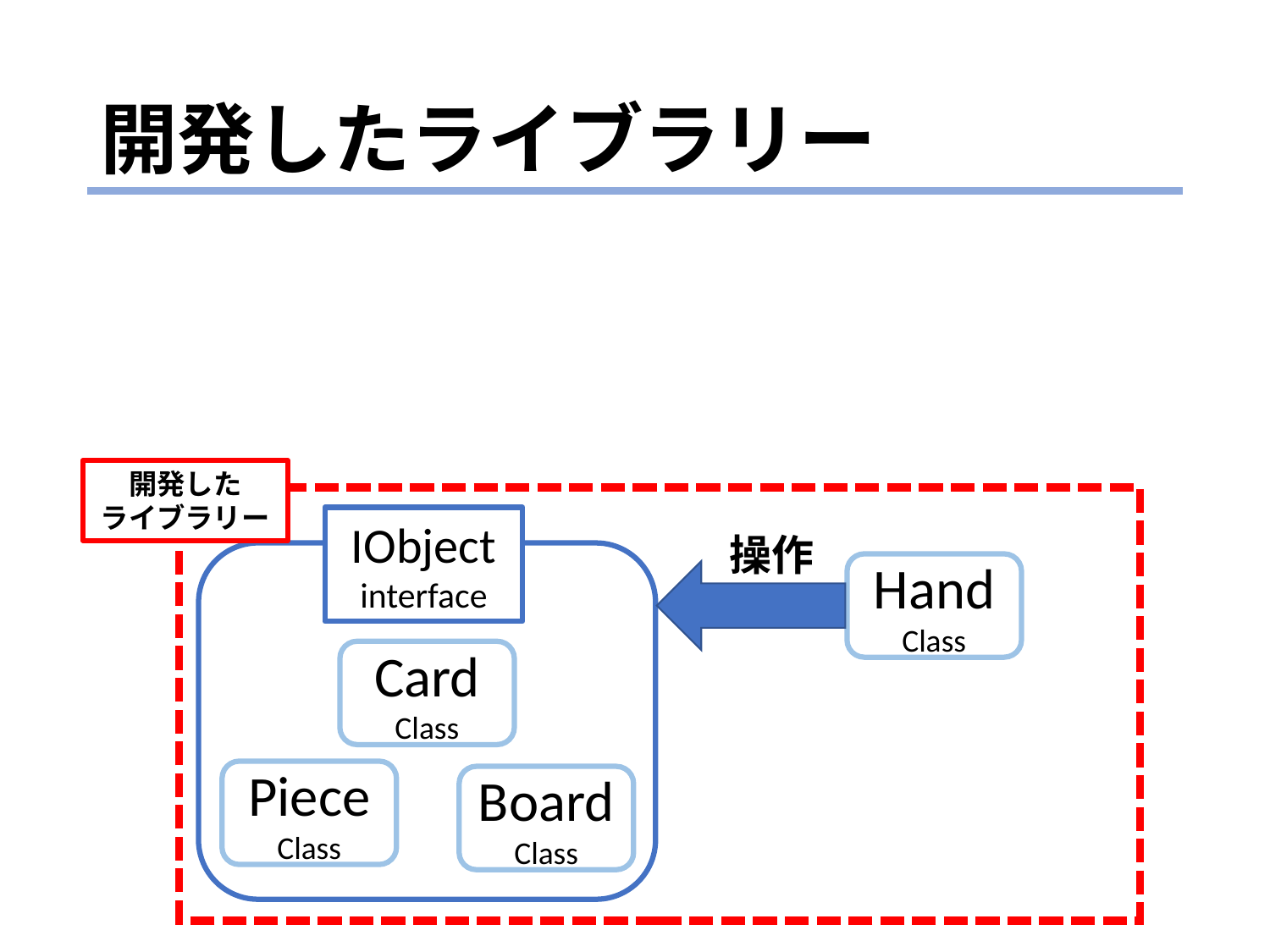

# 開発したライブラリー
開発した
ライブラリー

IObject
interface
操作

Hand
Class

Card
Class
Piece
Class
Board
Class